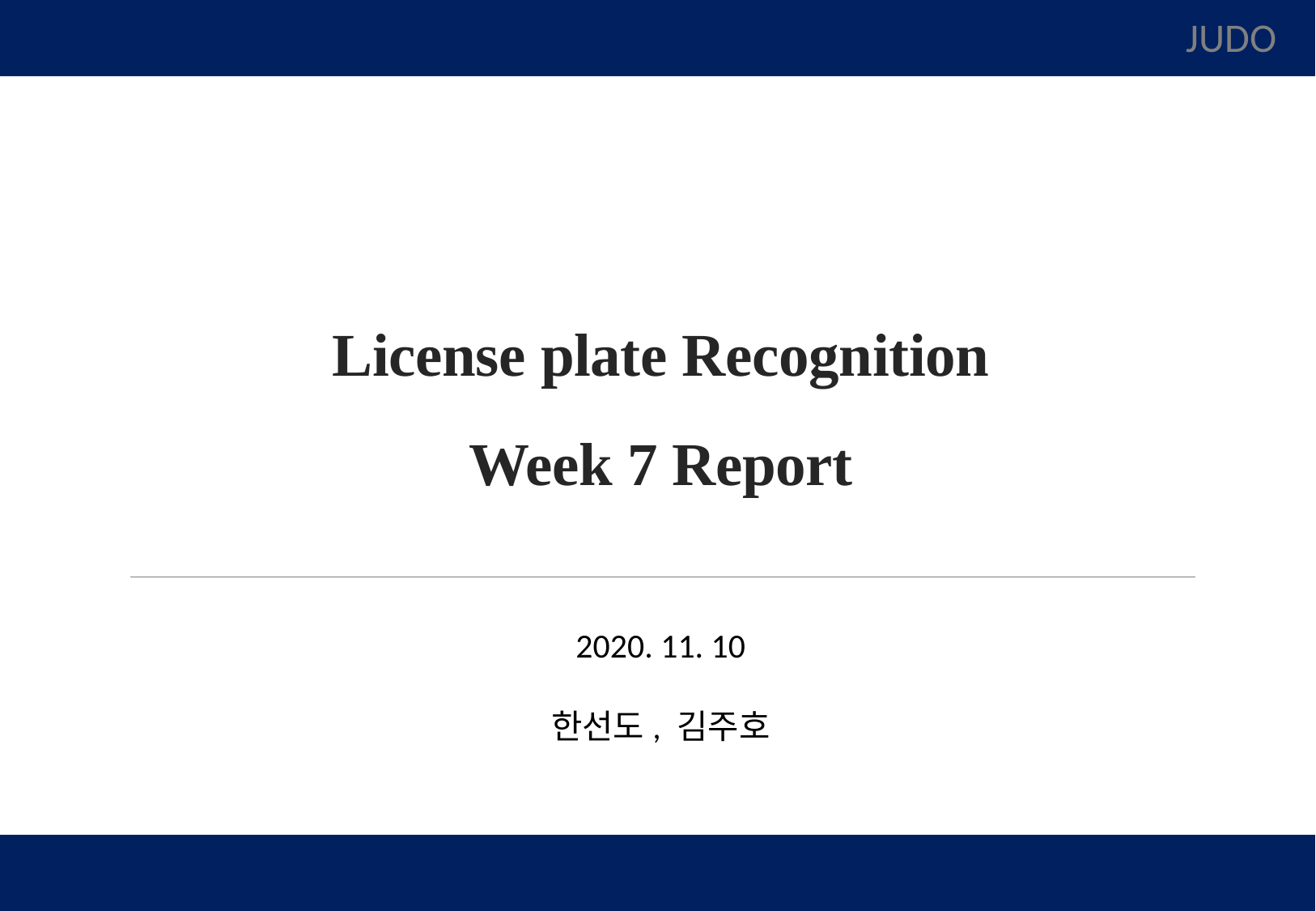

JUDO
# License plate Recognition Week 7 Report
2020. 11. 10

한선도, 김주호